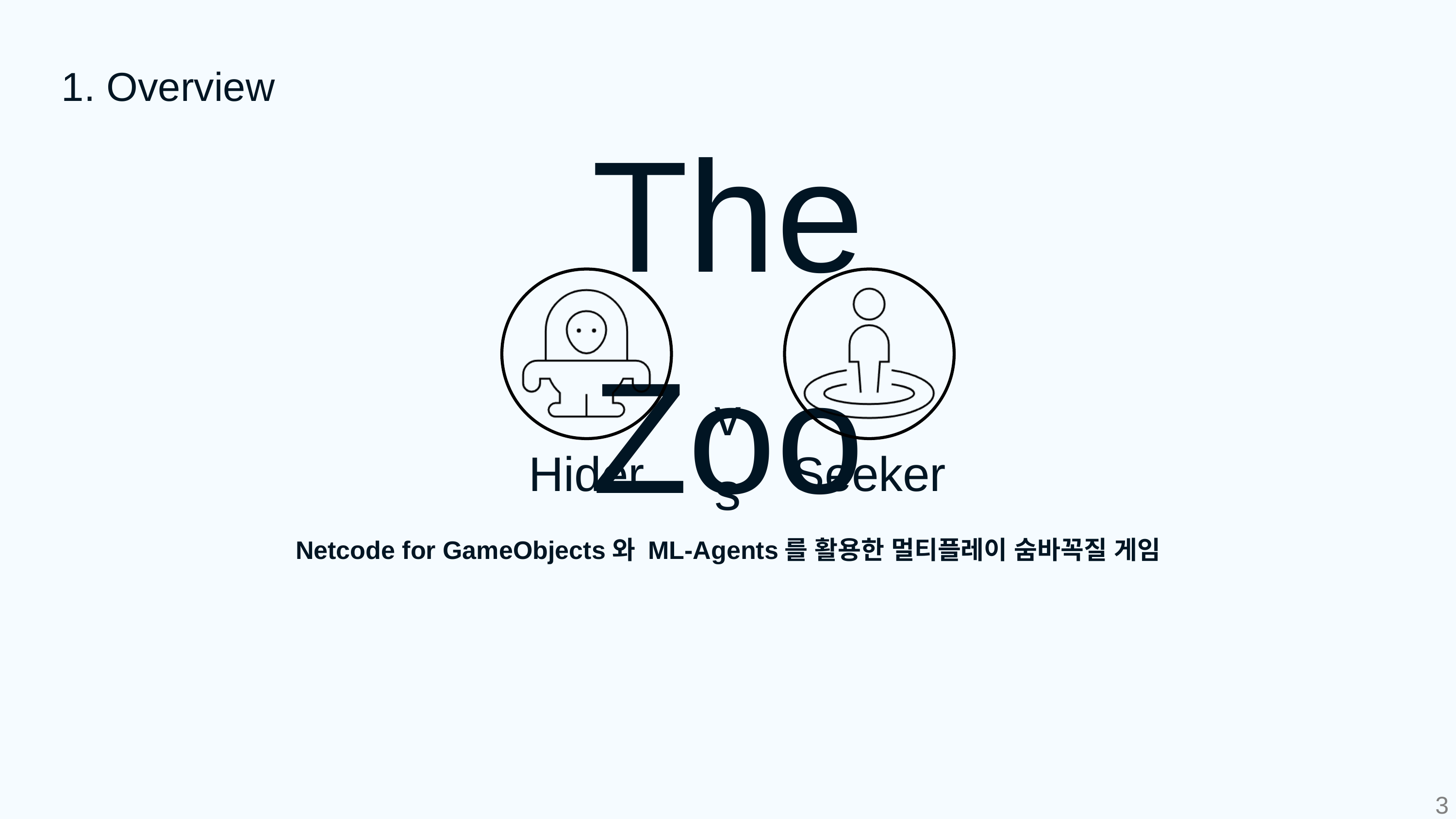

1. Overview
The Zoo

Hider

Seeker
vs
Netcode for GameObjects와 ML-Agents를 활용한 멀티플레이 숨바꼭질 게임
3